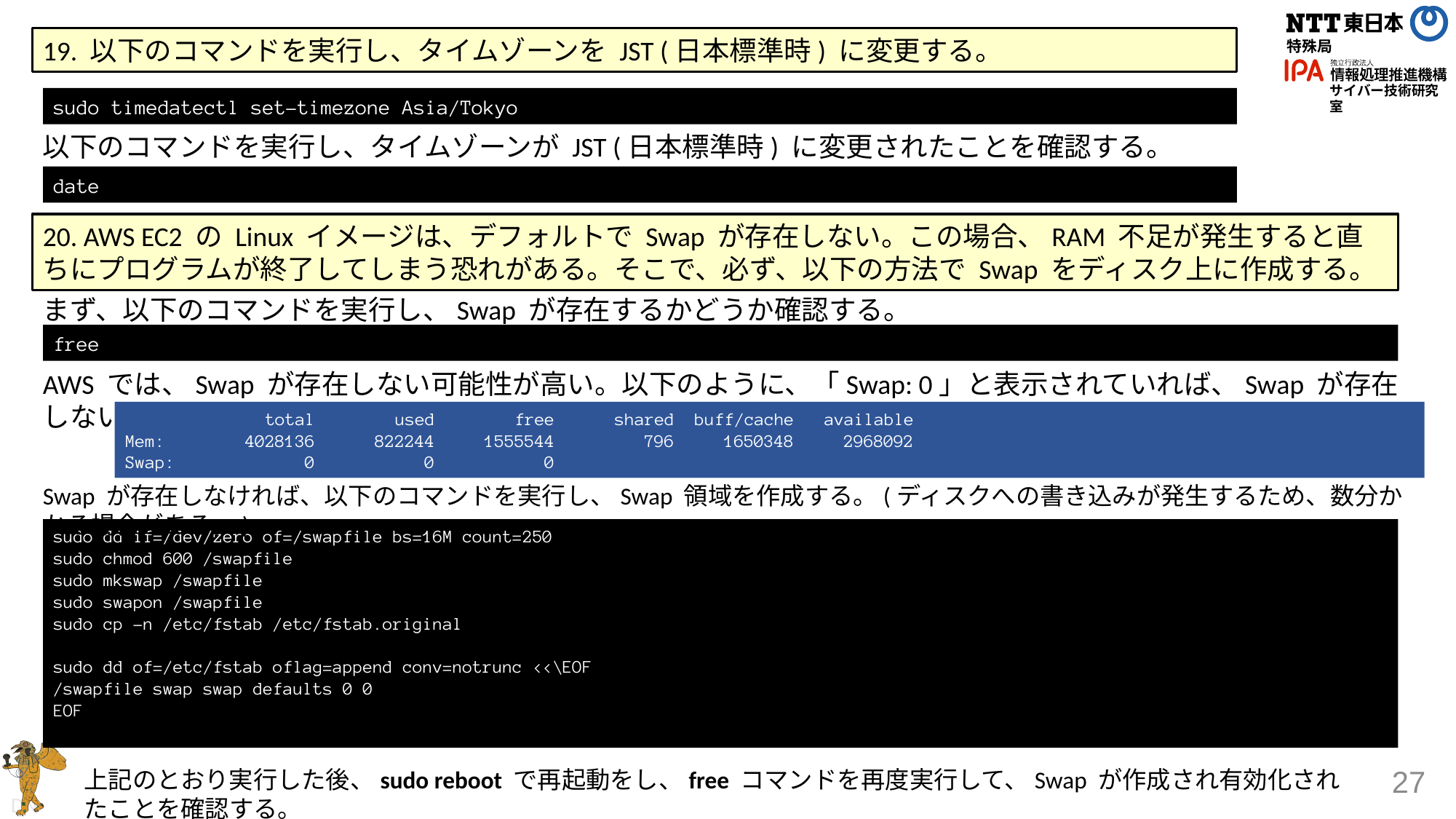

19. 以下のコマンドを実行し、タイムゾーンを JST (日本標準時) に変更する。
sudo timedatectl set-timezone Asia/Tokyo
以下のコマンドを実行し、タイムゾーンが JST (日本標準時) に変更されたことを確認する。
date
20. AWS EC2 の Linux イメージは、デフォルトで Swap が存在しない。この場合、RAM 不足が発生すると直ちにプログラムが終了してしまう恐れがある。そこで、必ず、以下の方法で Swap をディスク上に作成する。
まず、以下のコマンドを実行し、Swap が存在するかどうか確認する。
free
AWS では、Swap が存在しない可能性が高い。以下のように、「Swap: 0」と表示されていれば、Swap が存在しないことを意味する。
              total        used        free      shared  buff/cache   available
Mem:        4028136      822244     1555544         796     1650348     2968092
Swap:             0           0           0
Swap が存在しなければ、以下のコマンドを実行し、Swap 領域を作成する。(ディスクへの書き込みが発生するため、数分かかる場合がある。)
sudo dd if=/dev/zero of=/swapfile bs=16M count=250
sudo chmod 600 /swapfile
sudo mkswap /swapfile
sudo swapon /swapfile
sudo cp -n /etc/fstab /etc/fstab.original

sudo dd of=/etc/fstab oflag=append conv=notrunc <<\EOF
/swapfile swap swap defaults 0 0
EOF

上記のとおり実行した後、sudo reboot で再起動をし、free コマンドを再度実行して、Swap が作成され有効化されたことを確認する。
27